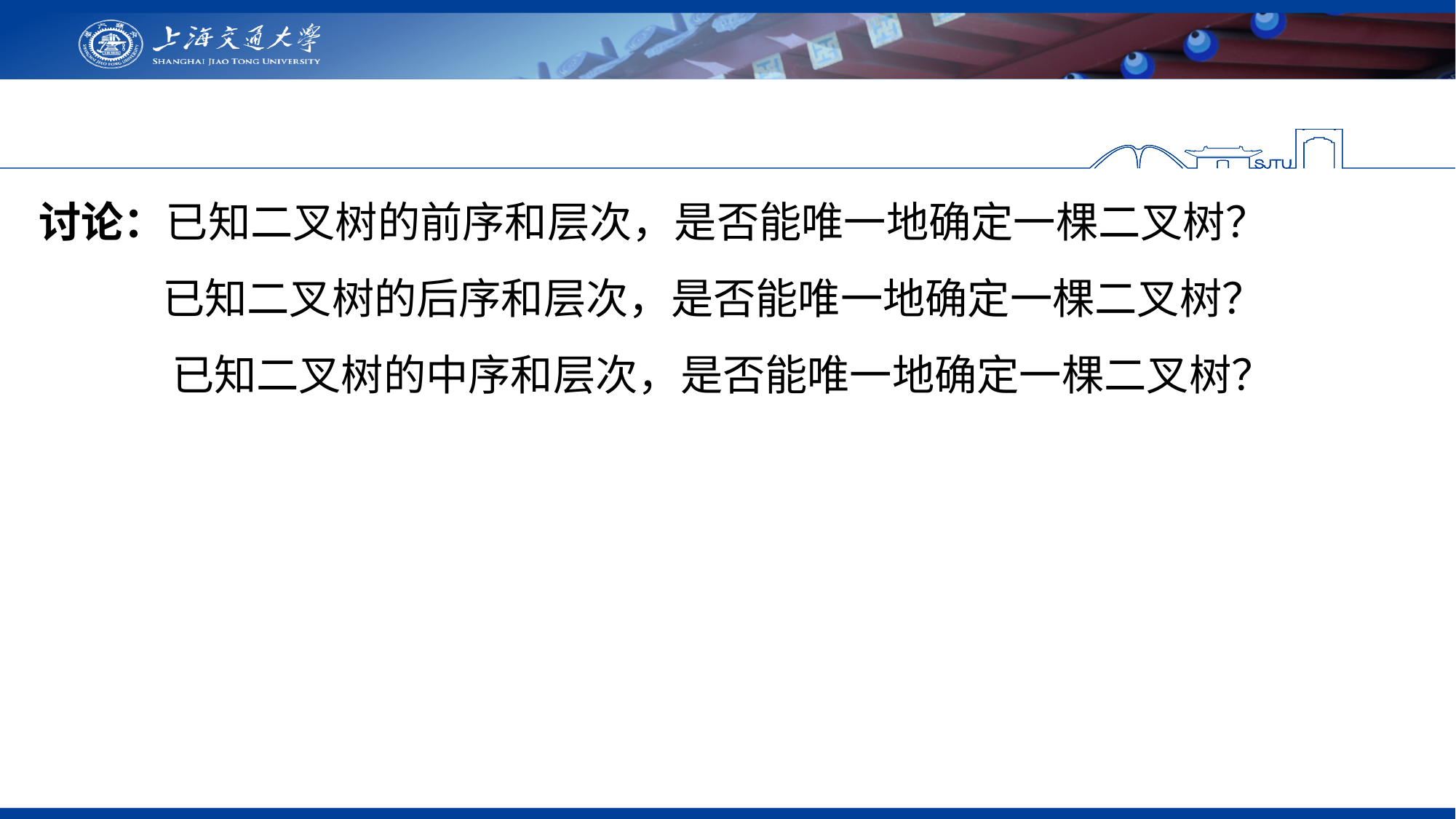

讨论：已知二叉树的前序和层次，是否能唯一地确定一棵二叉树？
            已知二叉树的后序和层次，是否能唯一地确定一棵二叉树？
             已知二叉树的中序和层次，是否能唯一地确定一棵二叉树？